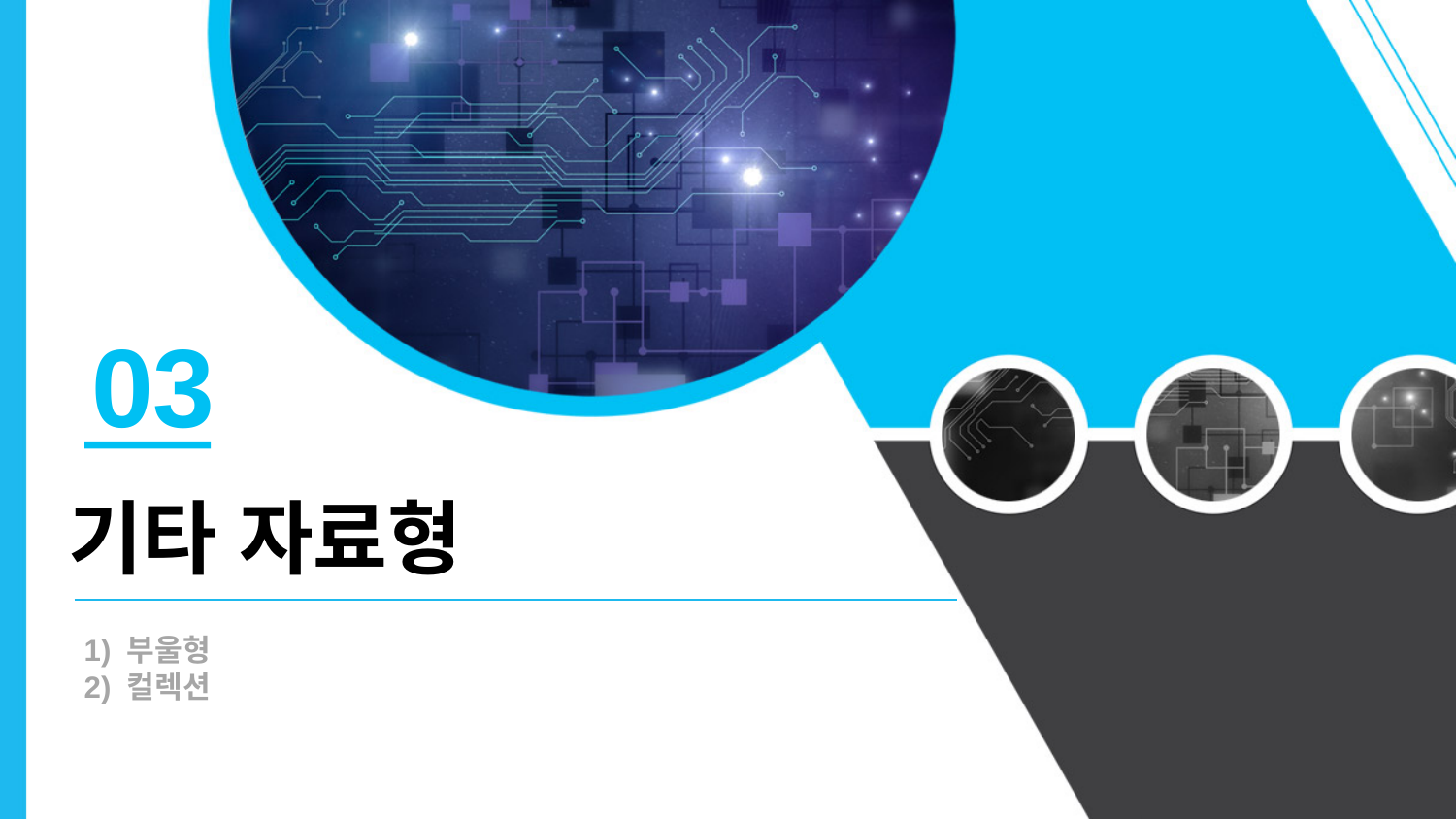

03

기타 자료형
1) 부울형
2) 컬렉션